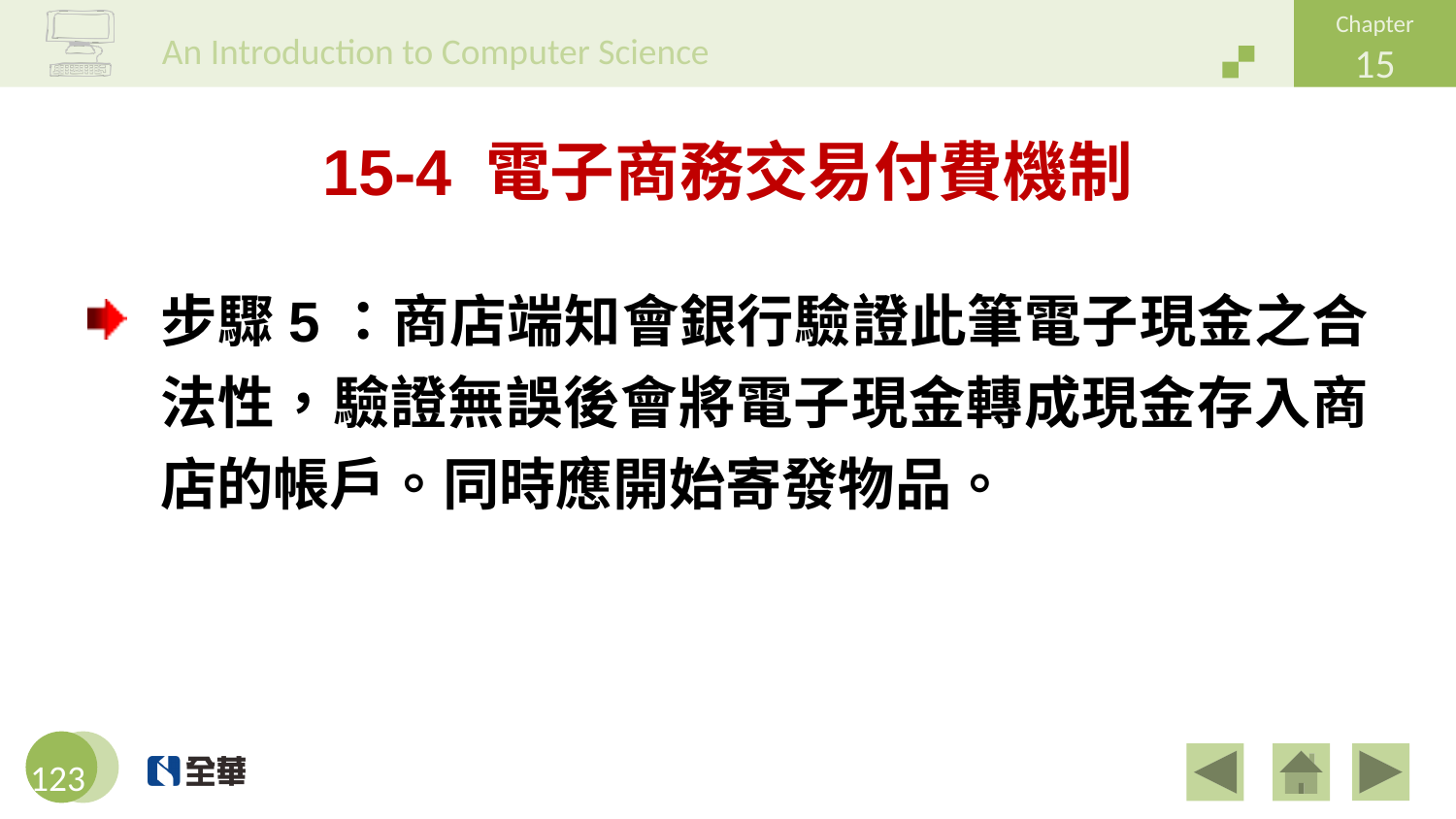

# 15-4 電子商務交易付費機制
步驟5：商店端知會銀行驗證此筆電子現金之合法性，驗證無誤後會將電子現金轉成現金存入商店的帳戶。同時應開始寄發物品。